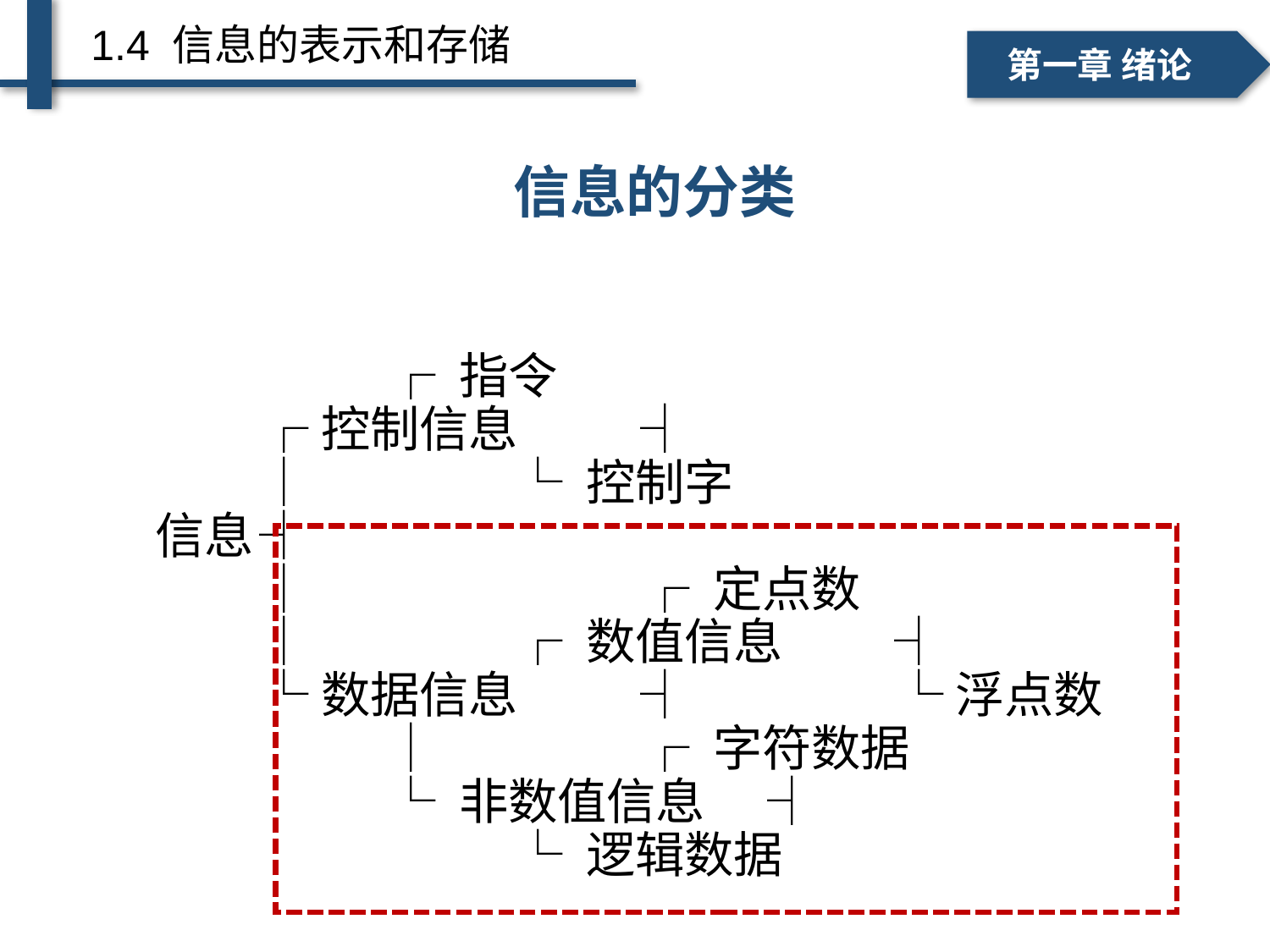

1.4 信息的表示和存储

一、个人简介
二、学术成绩

第一章 绪论
维护
维护

信息的分类

               	┌ 指令
     	┌控制信息	┤
     	│        	└ 控制字
 信息	┤
	│                     	┌ 定点数
     	│        	┌ 数值信息	┤
     	└数据信息	┤           	└ 浮点数
               	│           	┌ 字符数据
               	└ 非数值信息	┤
                            	└ 逻辑数据

43